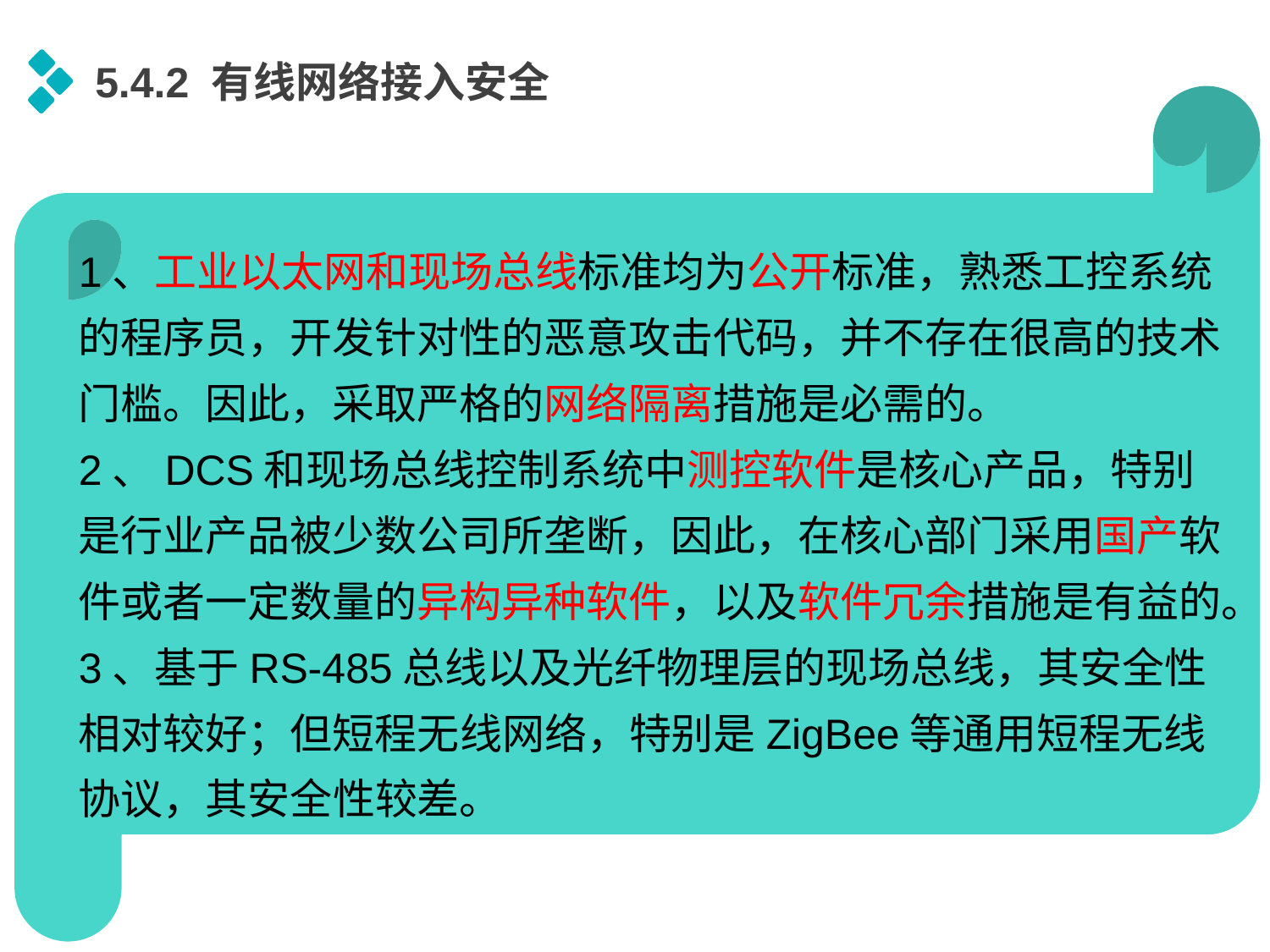

5.4.2 有线网络接入安全

1、工业以太网和现场总线标准均为公开标准，熟悉工控系统的程序员，开发针对性的恶意攻击代码，并不存在很高的技术门槛。因此，采取严格的网络隔离措施是必需的。
2、DCS和现场总线控制系统中测控软件是核心产品，特别是行业产品被少数公司所垄断，因此，在核心部门采用国产软件或者一定数量的异构异种软件，以及软件冗余措施是有益的。
3、基于RS-485总线以及光纤物理层的现场总线，其安全性相对较好；但短程无线网络，特别是ZigBee等通用短程无线协议，其安全性较差。